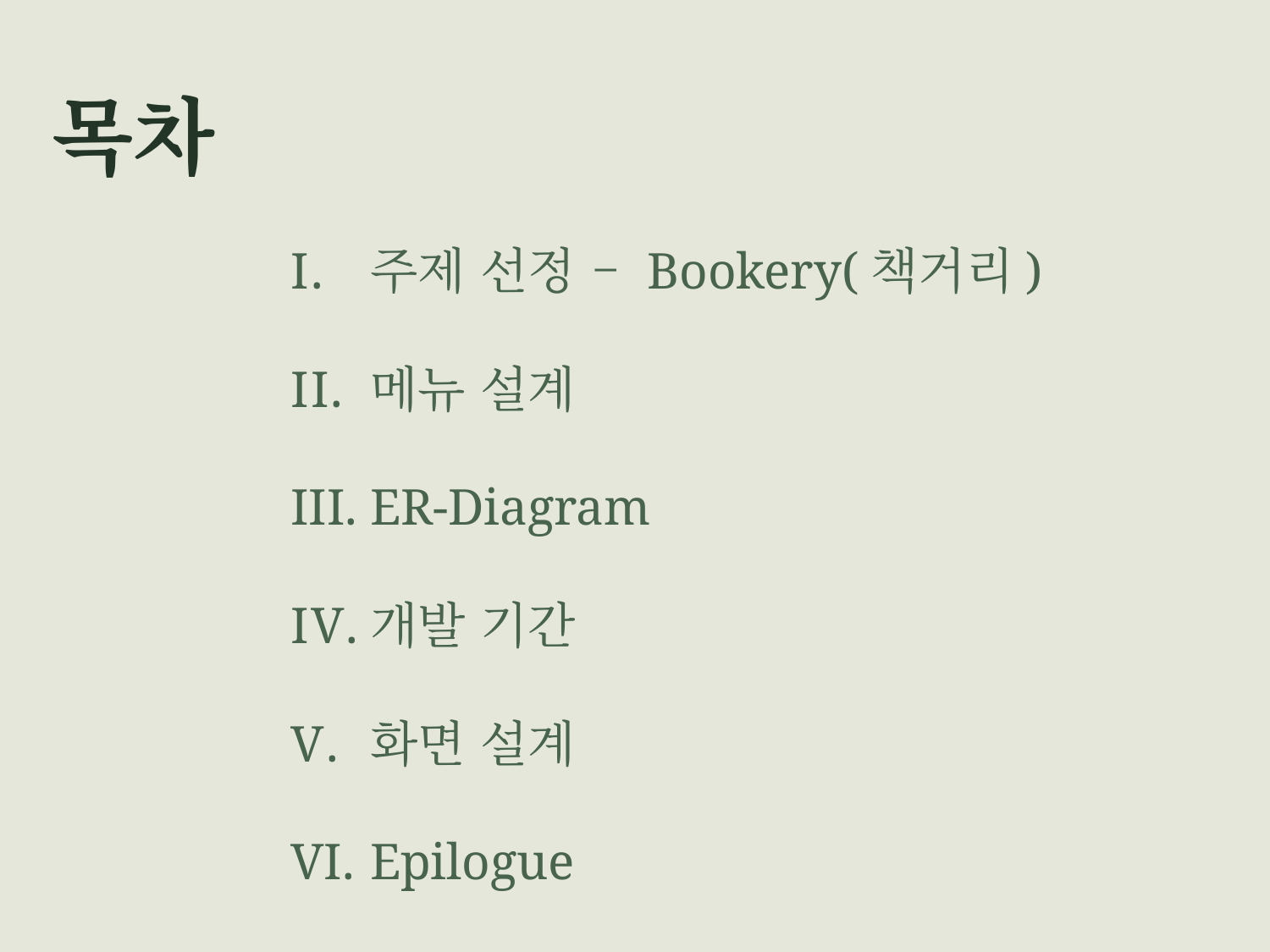

# 목차
주제 선정 – Bookery(책거리)
메뉴 설계
ER-Diagram
개발 기간
화면 설계
Epilogue